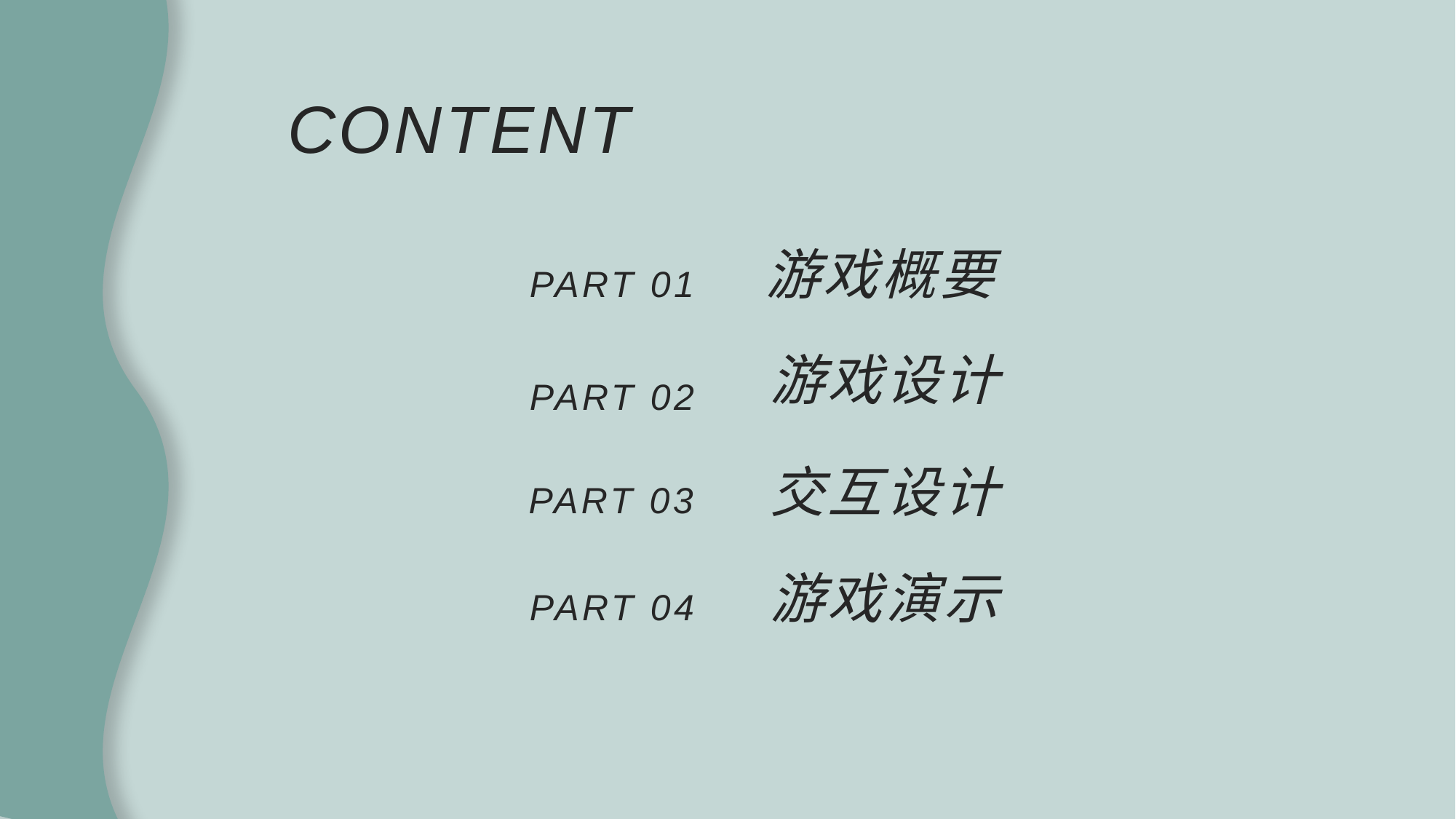

CONTENT

游戏概要
PART 01
游戏设计
PART 02

PART 03
交互设计

游戏演示
PART 04